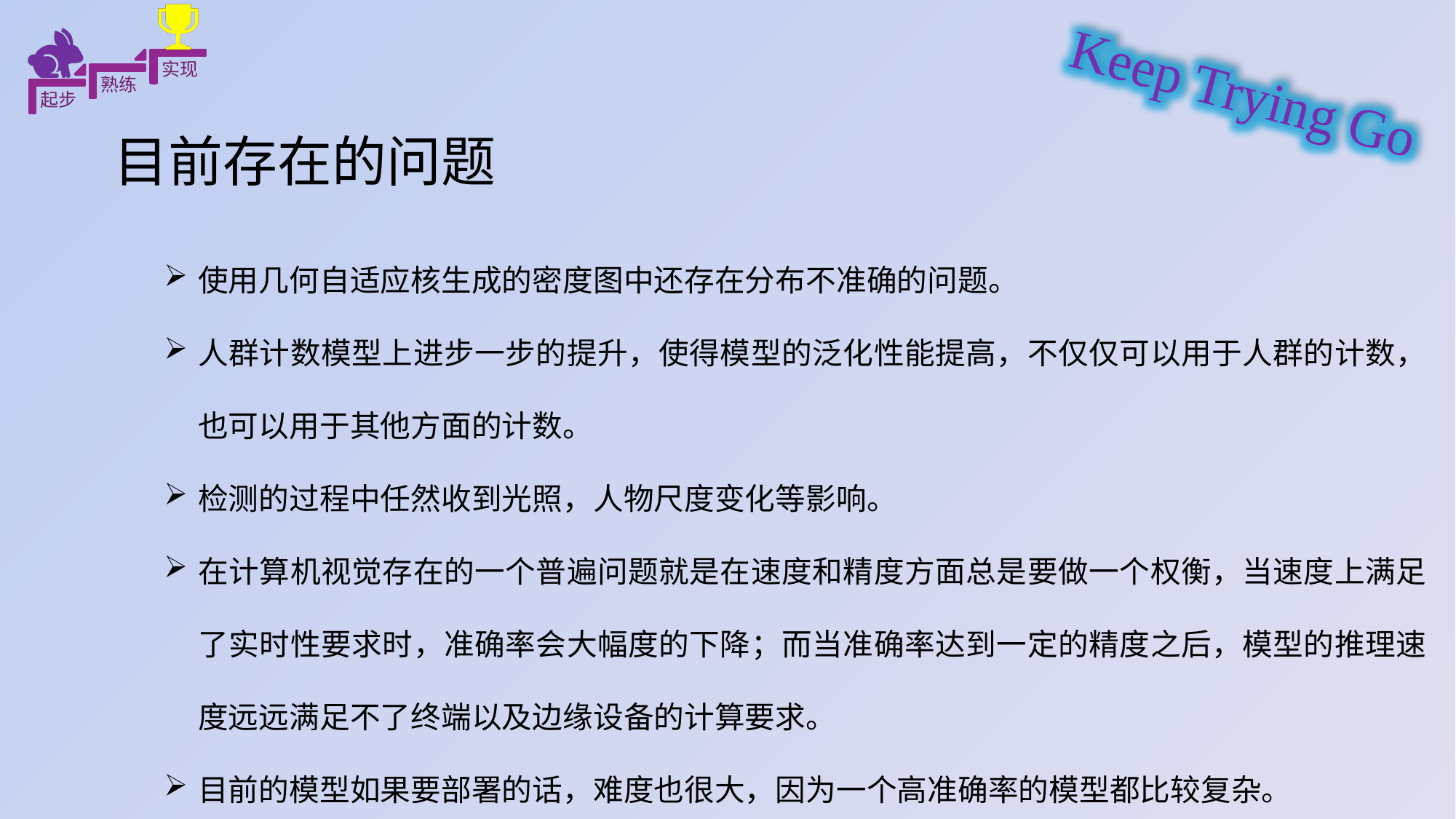

目前存在的问题
使用几何自适应核生成的密度图中还存在分布不准确的问题。
人群计数模型上进步一步的提升，使得模型的泛化性能提高，不仅仅可以用于人群的计数，也可以用于其他方面的计数。
检测的过程中任然收到光照，人物尺度变化等影响。
在计算机视觉存在的一个普遍问题就是在速度和精度方面总是要做一个权衡，当速度上满足了实时性要求时，准确率会大幅度的下降；而当准确率达到一定的精度之后，模型的推理速度远远满足不了终端以及边缘设备的计算要求。
目前的模型如果要部署的话，难度也很大，因为一个高准确率的模型都比较复杂。